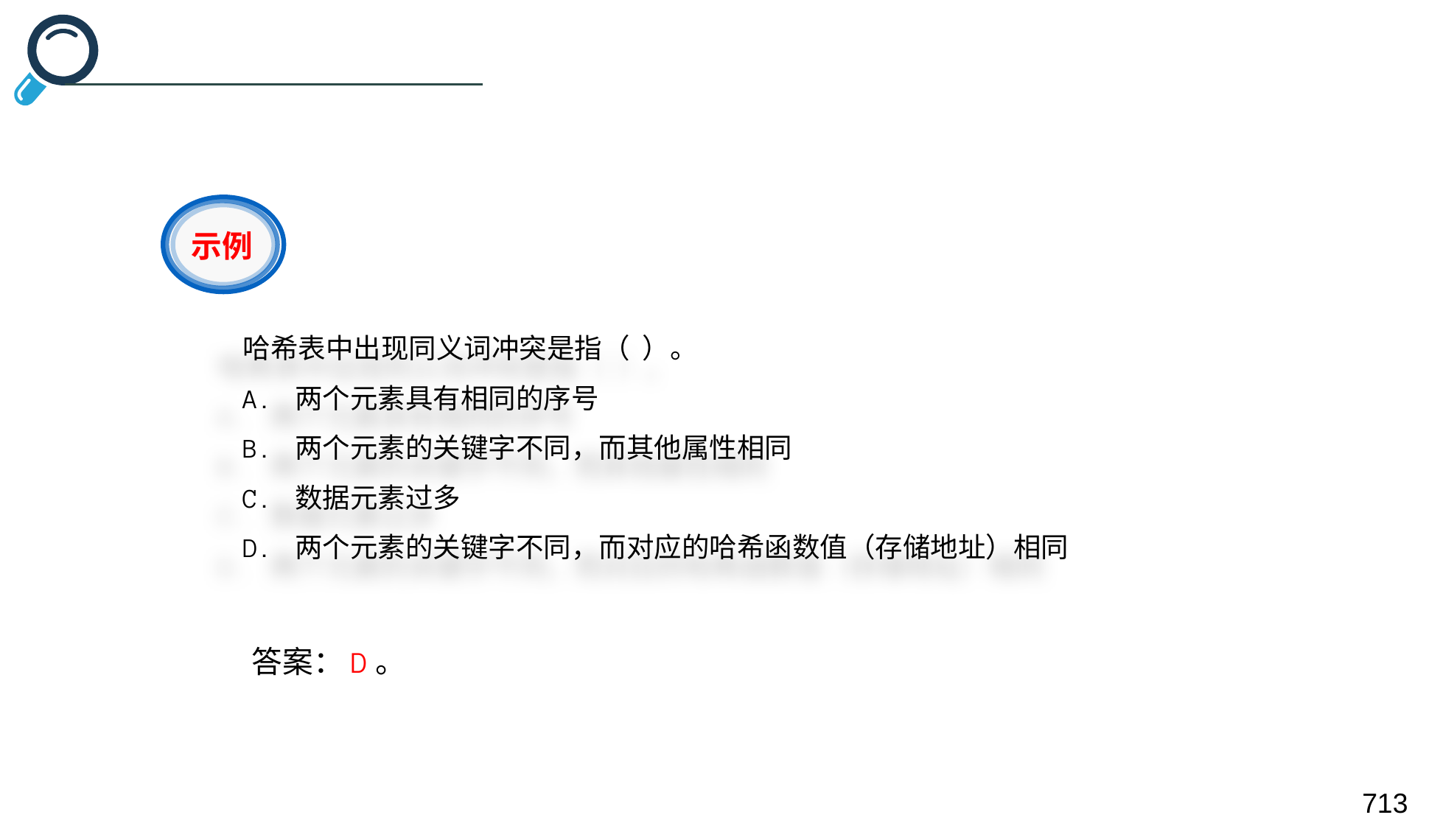

示例
哈希表中出现同义词冲突是指（  ）。
A. 两个元素具有相同的序号
B. 两个元素的关键字不同，而其他属性相同
C. 数据元素过多
D. 两个元素的关键字不同，而对应的哈希函数值（存储地址）相同
答案：D。
713